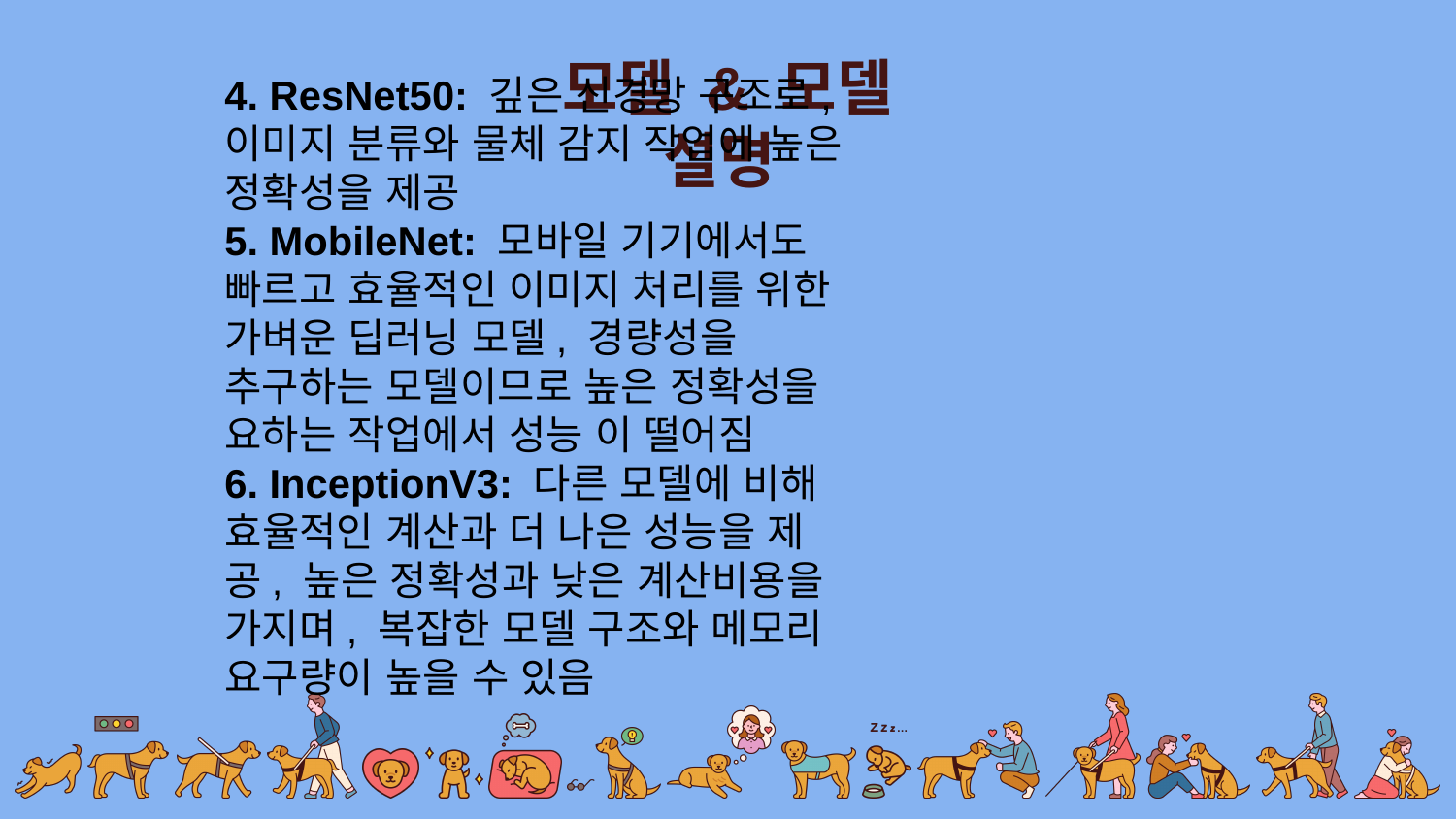

모델 & 모델 설명
4. ResNet50: 깊은 신경망 구조로, 이미지 분류와 물체 감지 작업에 높은 정확성을 제공
5. MobileNet: 모바일 기기에서도 빠르고 효율적인 이미지 처리를 위한 가벼운 딥러닝 모델, 경량성을 추구하는 모델이므로 높은 정확성을 요하는 작업에서 성능 이 떨어짐
6. InceptionV3: 다른 모델에 비해 효율적인 계산과 더 나은 성능을 제공, 높은 정확성과 낮은 계산비용을 가지며, 복잡한 모델 구조와 메모리 요구량이 높을 수 있음